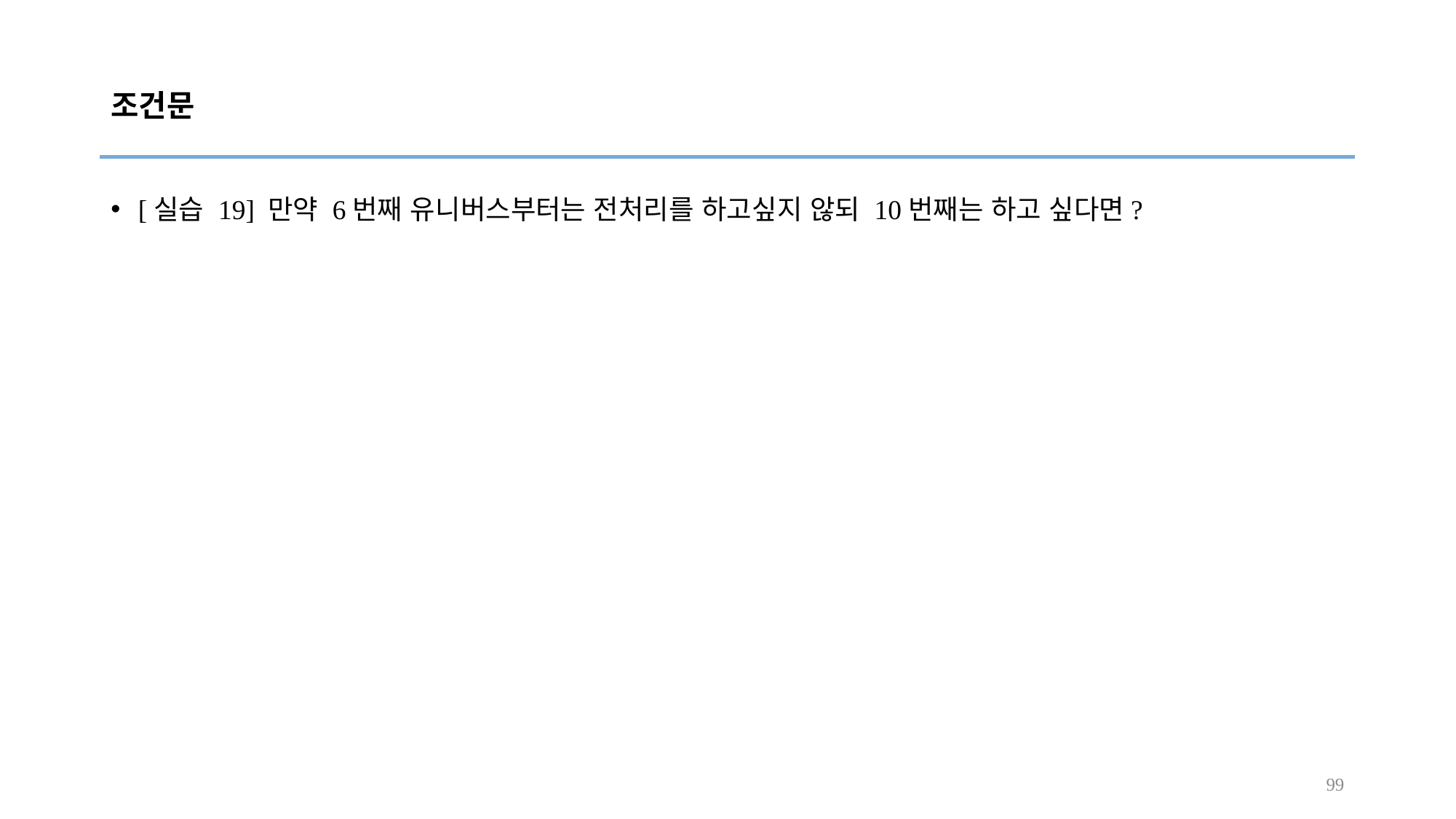

# 조건문
[실습 19] 만약 6번째 유니버스부터는 전처리를 하고싶지 않되 10번째는 하고 싶다면?

99